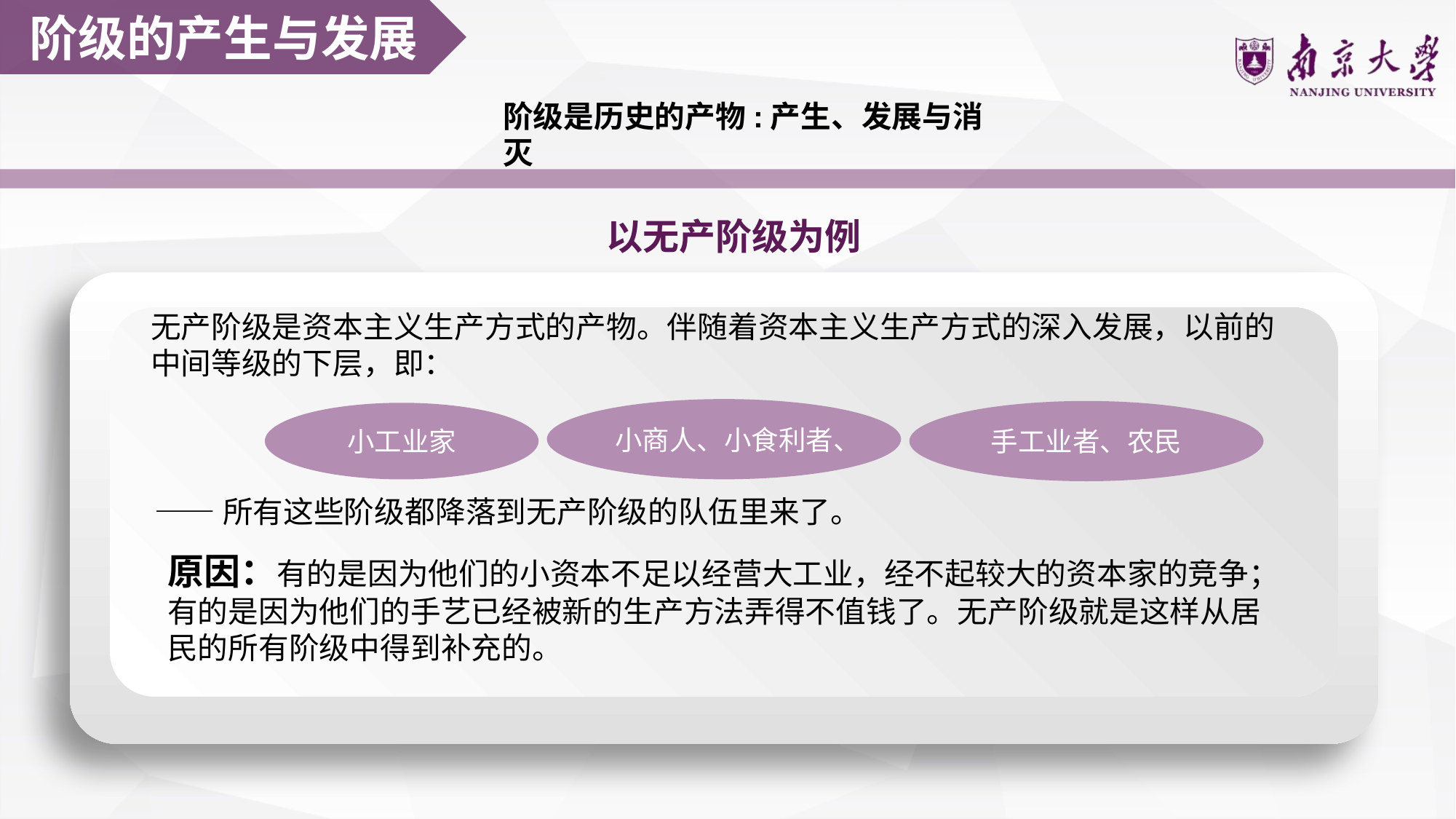

阶级的产生与发展
阶级是历史的产物:产生、发展与消灭

以无产阶级为例

无产阶级是资本主义生产方式的产物。伴随着资本主义生产方式的深入发展，以前的中间等级的下层，即：
小商人、小食利者、
手工业者、农民
小工业家
——所有这些阶级都降落到无产阶级的队伍里来了。
原因：有的是因为他们的小资本不足以经营大工业，经不起较大的资本家的竞争；有的是因为他们的手艺已经被新的生产方法弄得不值钱了。无产阶级就是这样从居民的所有阶级中得到补充的。